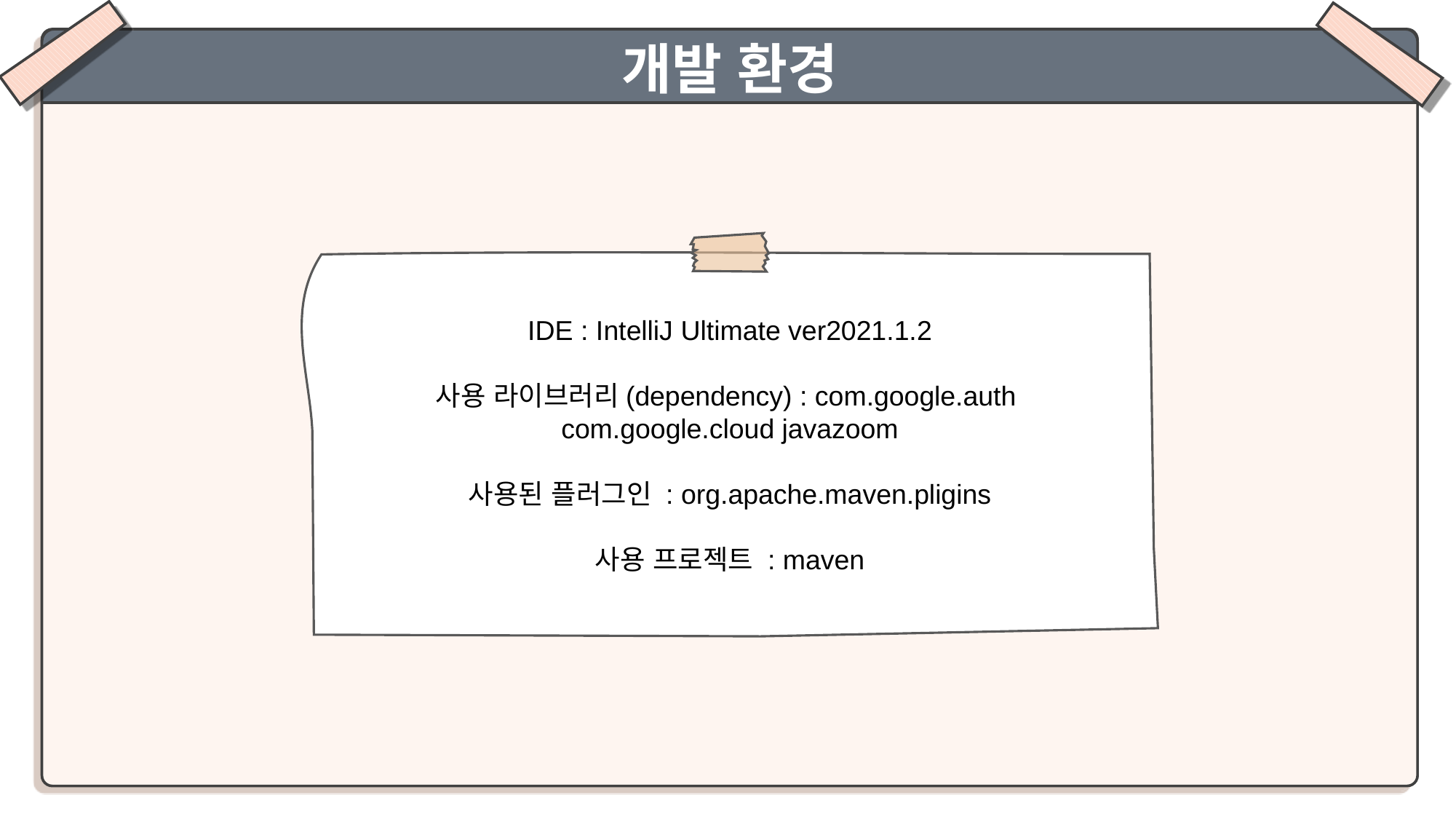

개발 환경

IDE : IntelliJ Ultimate ver2021.1.2

사용 라이브러리(dependency) : com.google.auth
com.google.cloud javazoom

사용된 플러그인 : org.apache.maven.pligins

사용 프로젝트 : maven